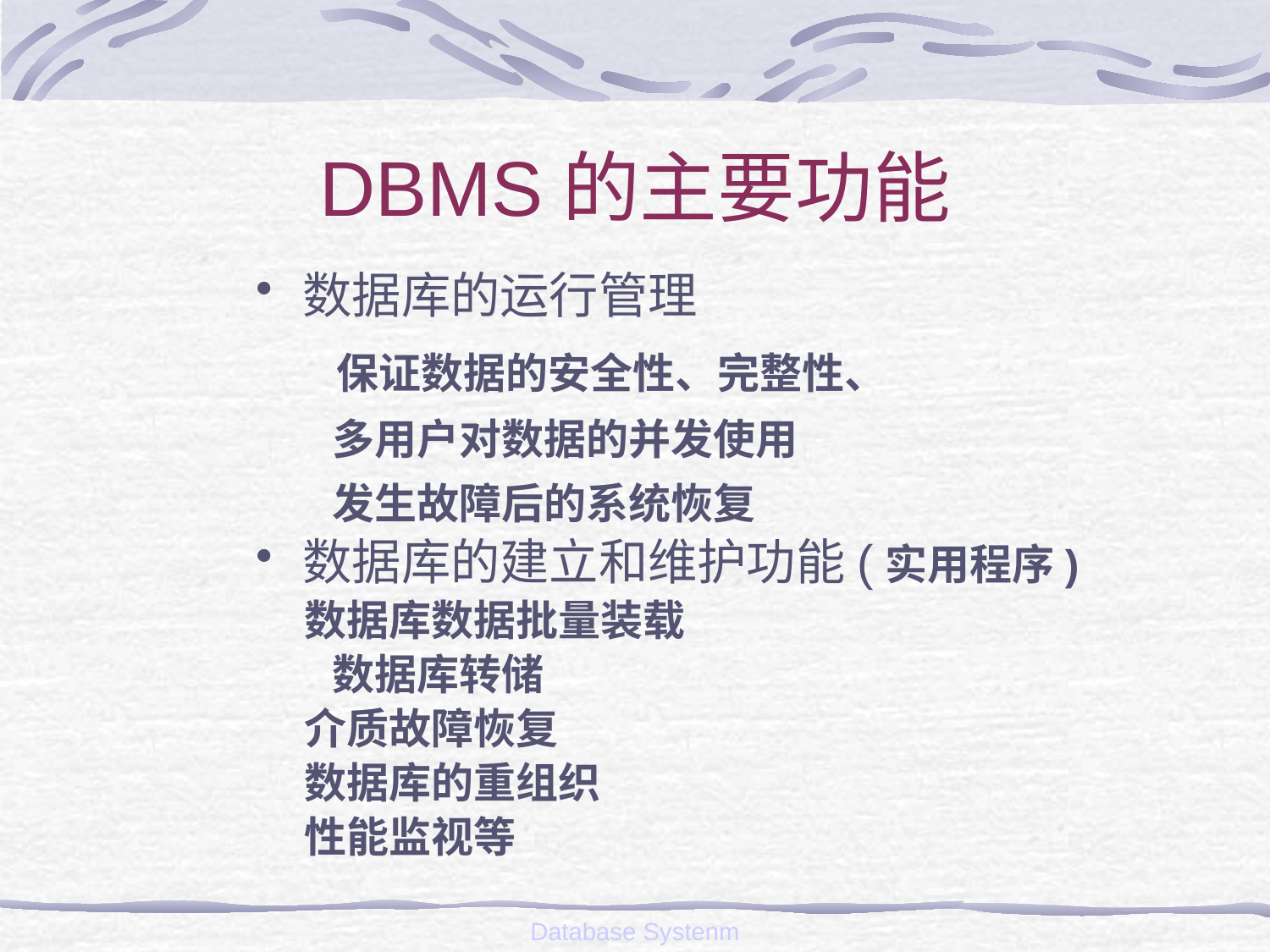

# DBMS的主要功能
数据库的运行管理
 	  保证数据的安全性、完整性、
 	  多用户对数据的并发使用
 	  发生故障后的系统恢复
数据库的建立和维护功能(实用程序)
    数据库数据批量装载
  	  数据库转储
    介质故障恢复
    数据库的重组织
    性能监视等
Database Systenm